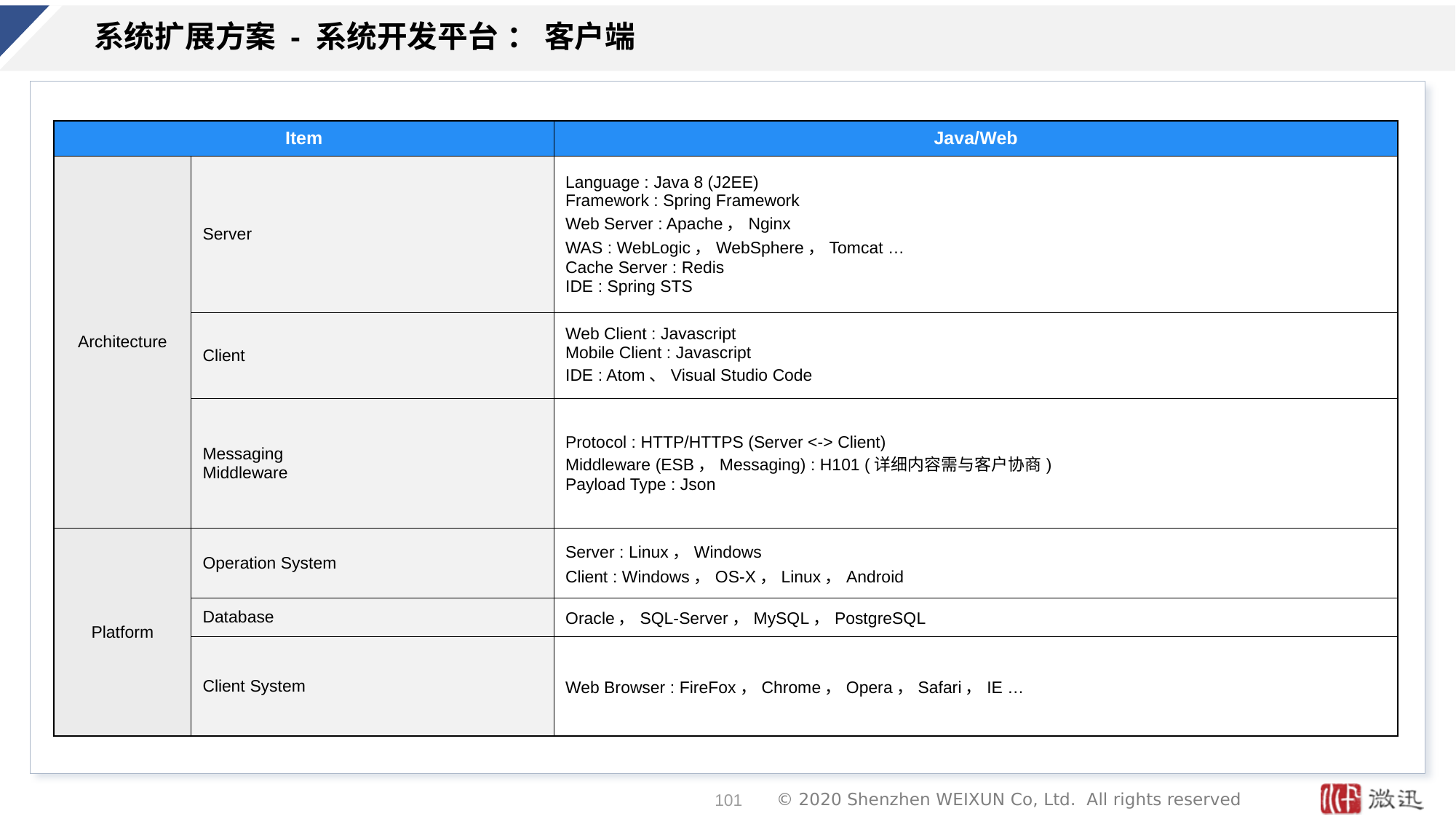

# 系统扩展方案 - 系统开发平台 ： 客户端
| Item |  | Java/Web |
| --- | --- | --- |
| Architecture | Server | Language : Java 8 (J2EE) Framework : Spring Framework Web Server : Apache，Nginx WAS : WebLogic，WebSphere，Tomcat … Cache Server : Redis IDE : Spring STS |
|  | Client | Web Client : Javascript Mobile Client : Javascript IDE : Atom、Visual Studio Code |
|  | Messaging Middleware | Protocol : HTTP/HTTPS (Server <-> Client) Middleware (ESB，Messaging) : H101 (详细内容需与客户协商) Payload Type : Json |
| Platform | Operation System | Server : Linux，Windows Client : Windows，OS-X，Linux，Android |
|  | Database | Oracle，SQL-Server，MySQL，PostgreSQL |
|  | Client System | Web Browser : FireFox，Chrome，Opera，Safari，IE … |
101